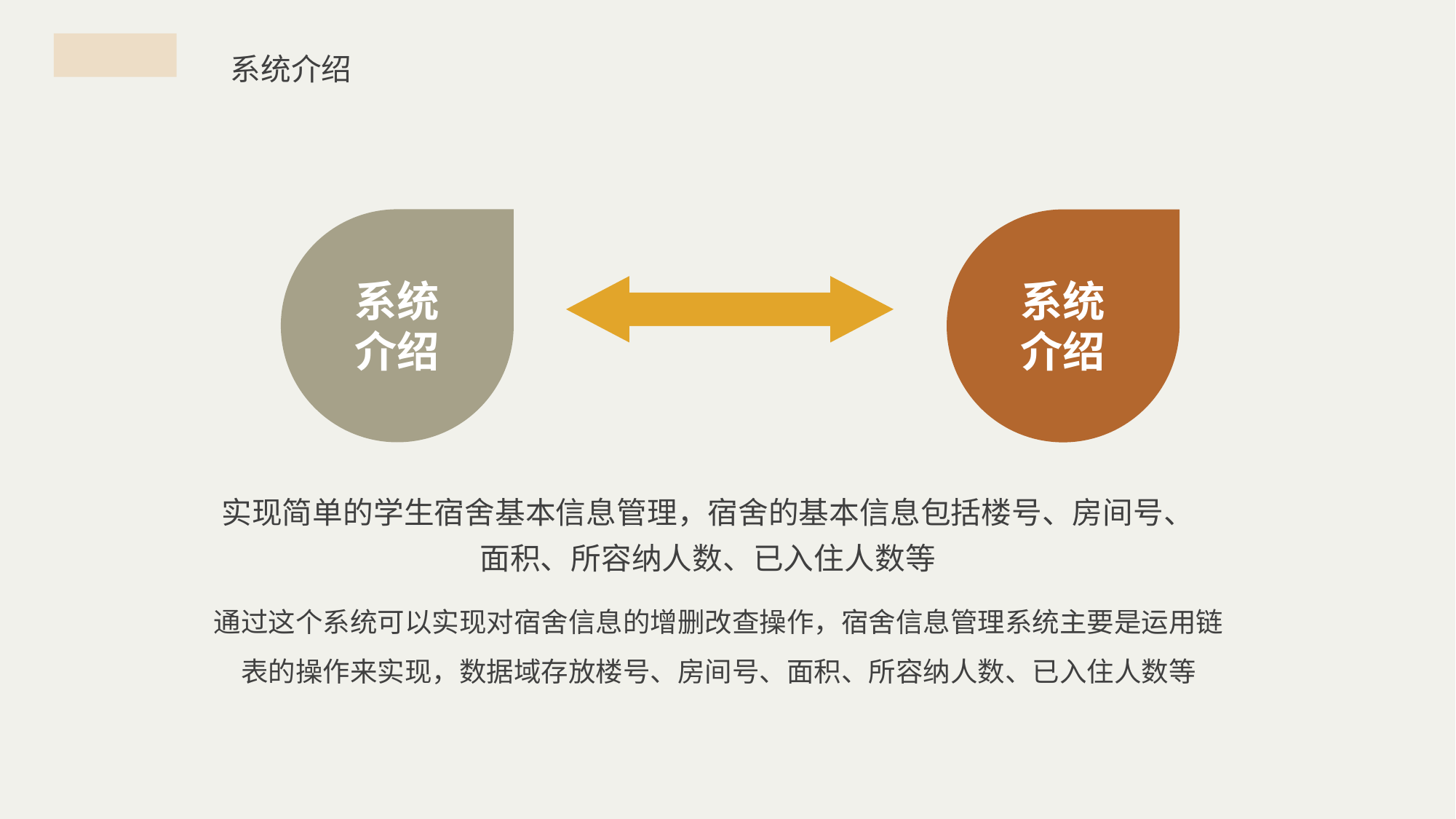

系统介绍

系统
介绍

系统
介绍

实现简单的学生宿舍基本信息管理，宿舍的基本信息包括楼号、房间号、面积、所容纳人数、已入住人数等
通过这个系统可以实现对宿舍信息的增删改查操作，宿舍信息管理系统主要是运用链表的操作来实现，数据域存放楼号、房间号、面积、所容纳人数、已入住人数等